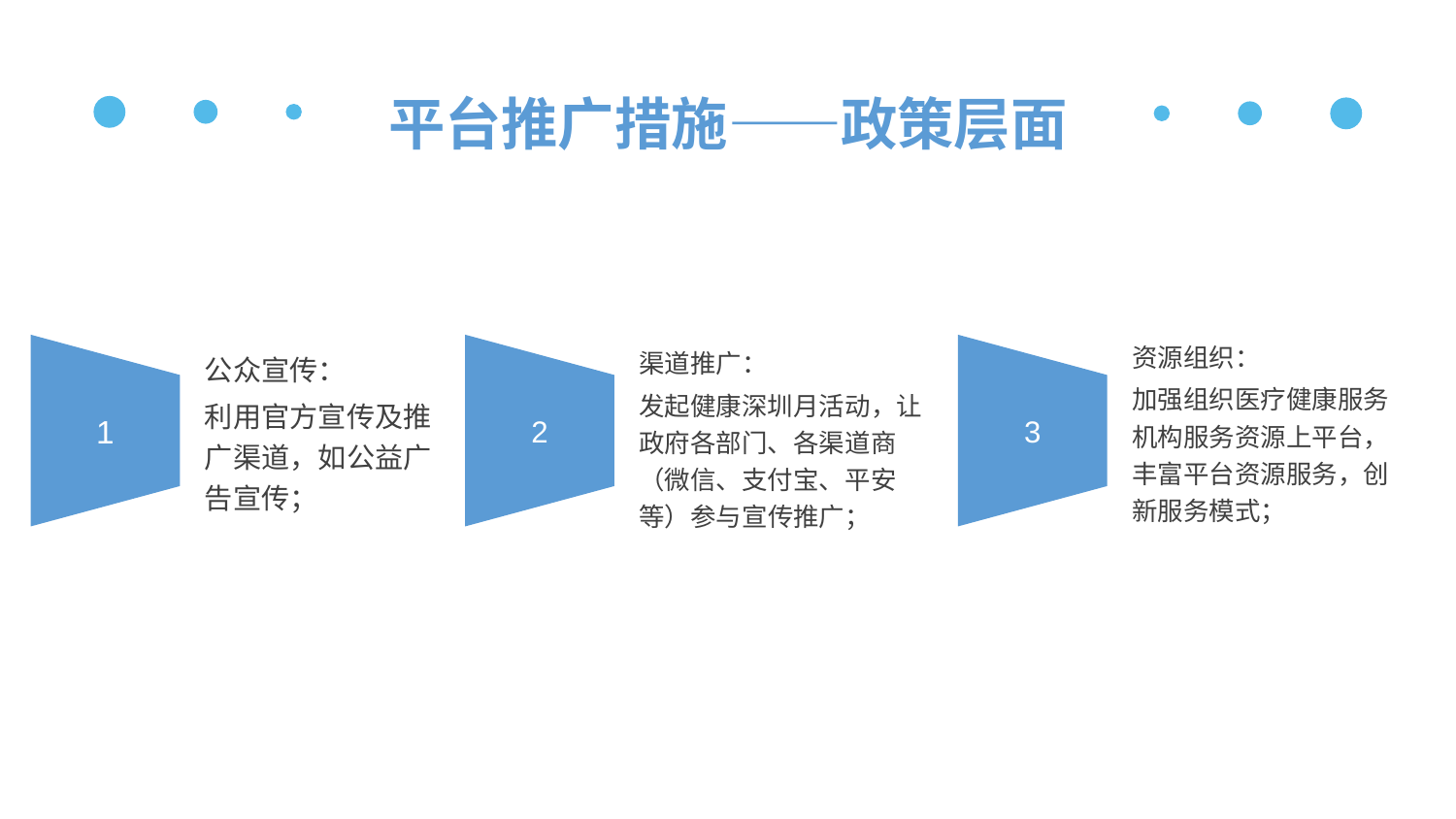

# 平台推广措施——政策层面
公众宣传：
利用官方宣传及推广渠道，如公益广告宣传；
1
2
3
资源组织：
加强组织医疗健康服务机构服务资源上平台，丰富平台资源服务，创新服务模式；
渠道推广：
发起健康深圳月活动，让政府各部门、各渠道商（微信、支付宝、平安等）参与宣传推广；